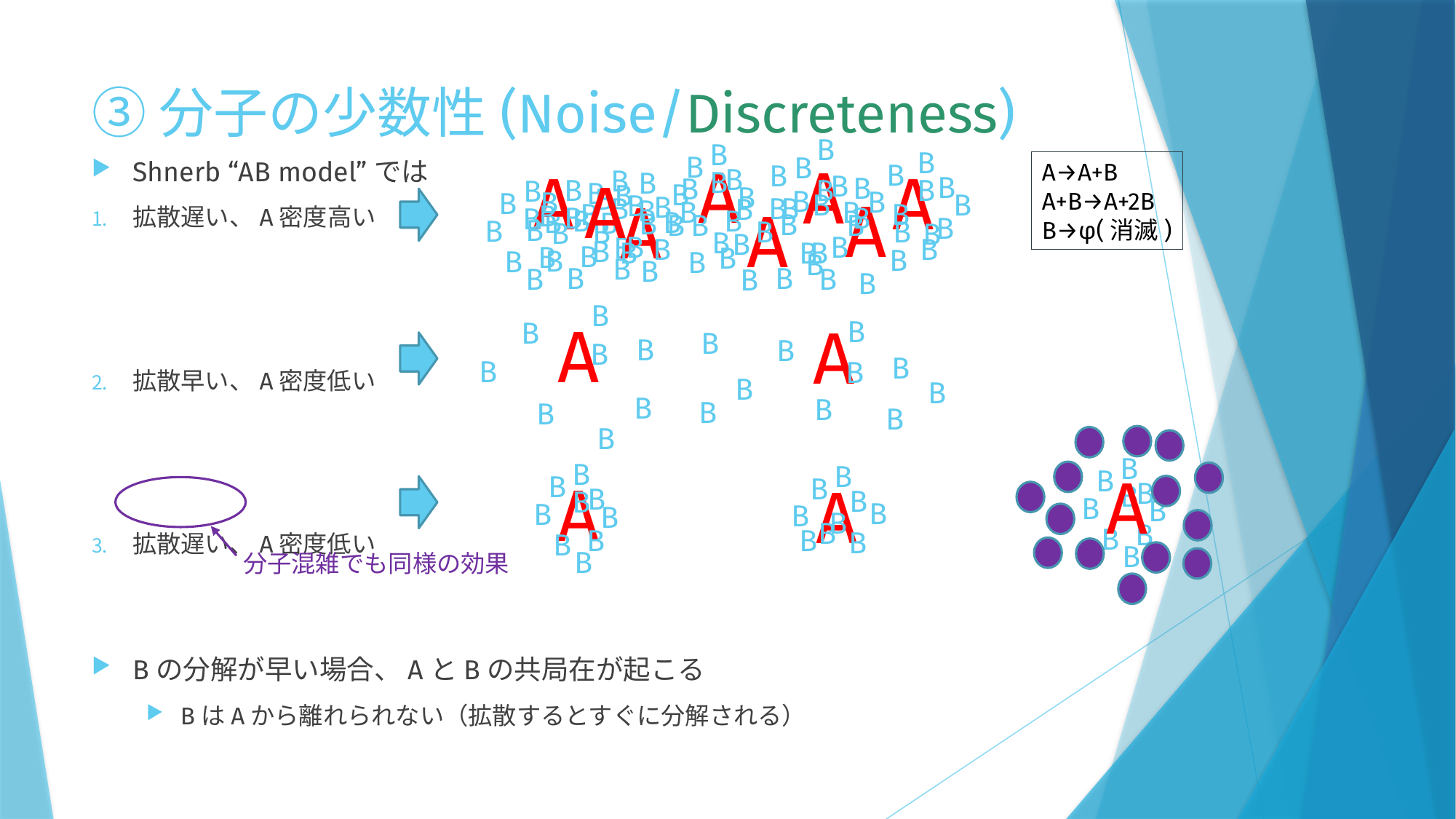

# ③分子の少数性(Noise/Discreteness)
B
B
B
B
B
B
B
B
B
B
B
B
B
B
B
B
B
B
B
B
B
B
B
B
B
B
B
A
A
Shnerb “AB model”では
拡散遅い、A密度高い

拡散早い、A密度低い

拡散遅い、A密度低い

Bの分解が早い場合、AとBの共局在が起こる
BはAから離れられない（拡散するとすぐに分解される）
B
B
B
B
B
B
B
B
B
A
A
A→A+B
A+B→A+2B
B→φ(消滅)
B
B
B
B
B
B
B
B
B
B
B
B
B
B
B
B
B
B
A
B
B
B
B
B
B
B
B
B
B
B
B
B
B
B
B
B
B
B
B
B
B
B
B
B
B
B
B
B
B
B
B
B
B
B
B
A
A

A
B
B
B
B
B
B
B
B
B
A
A
B
B
B
B
B
B
B
B
B

B
B
B
B
B
B
B
B
B
B
B
B
B
B
B
B
B
B
B
B
B
B
B
B
B
B
B
A

A
A

分子混雑でも同様の効果